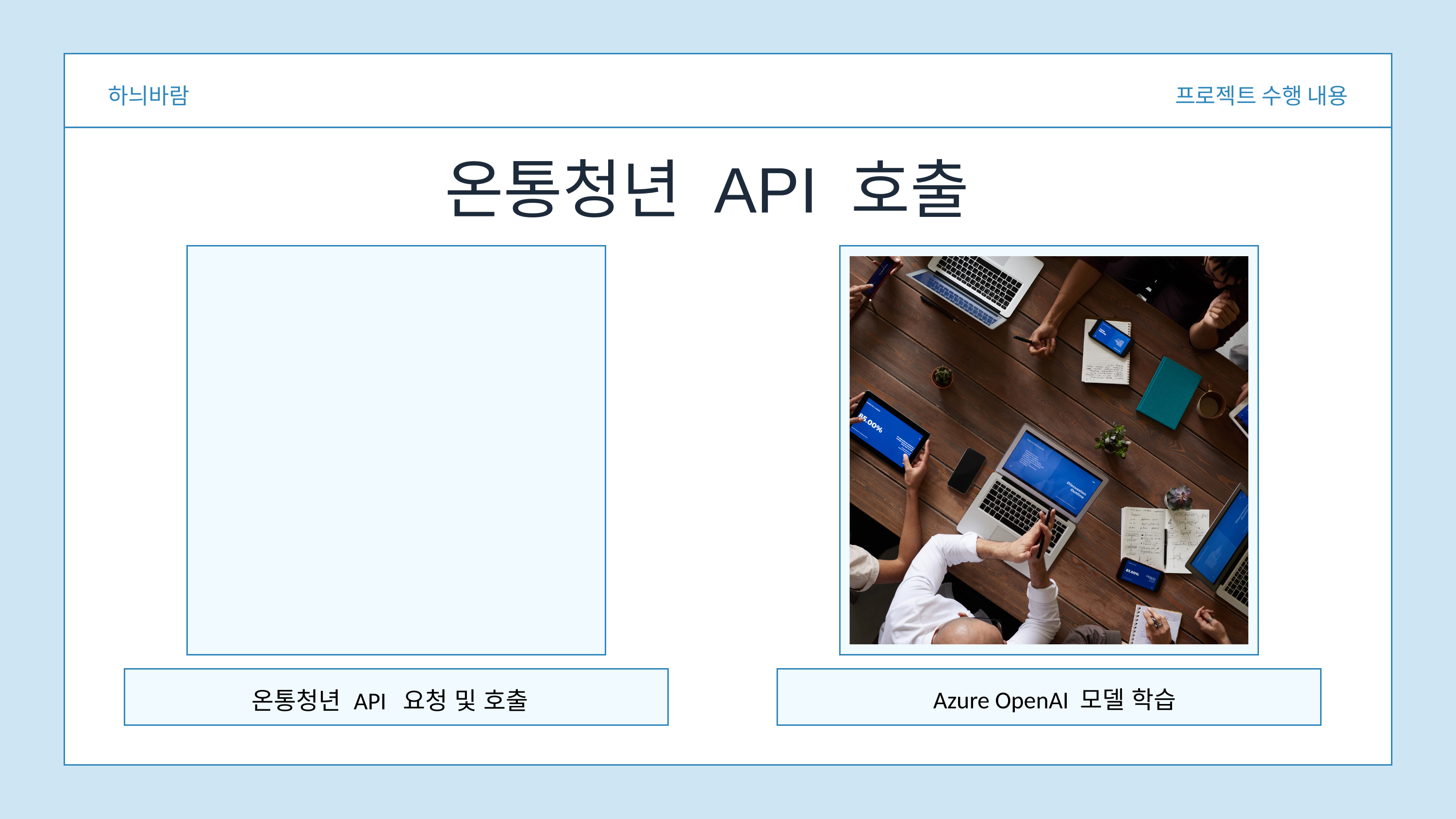

하늬바람
프로젝트 수행 내용

온통청년 API 호출

온통청년 API  요청 및 호출

Azure OpenAI 모델 학습